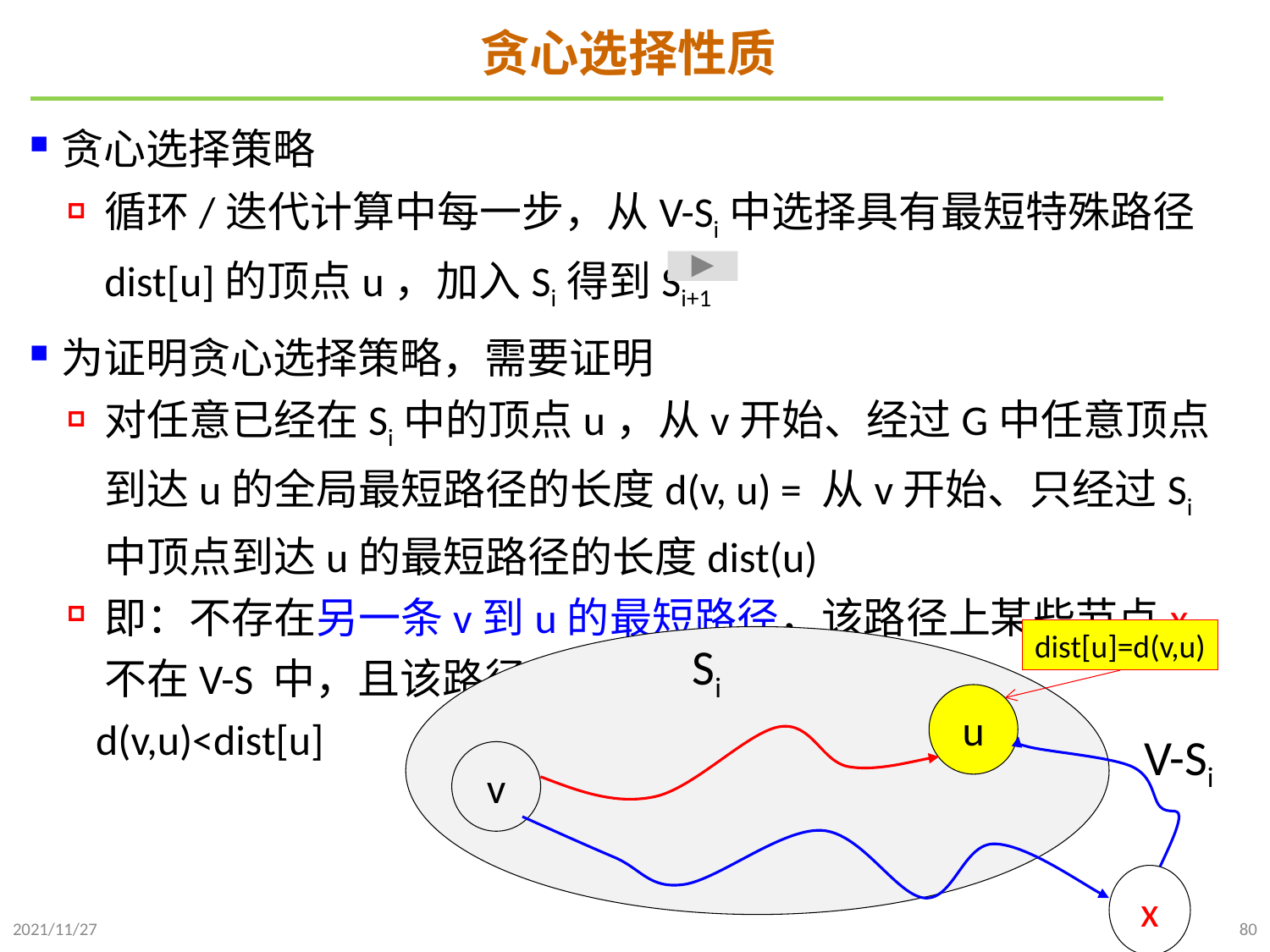

# 贪心选择性质
贪心选择策略
循环/迭代计算中每一步，从V-Si中选择具有最短特殊路径dist[u]的顶点u，加入Si得到Si+1
为证明贪心选择策略，需要证明
对任意已经在Si中的顶点u，从v开始、经过G中任意顶点到达u的全局最短路径的长度d(v, u) = 从v开始、只经过Si中顶点到达u的最短路径的长度dist(u)
即：不存在另一条v到u的最短路径，该路径上某些节点x不在V-S 中，且该路径长度
   d(v,u)<dist[u]

dist[u]=d(v,u)

Si
u
V-Si

v

x

2021/11/27
80